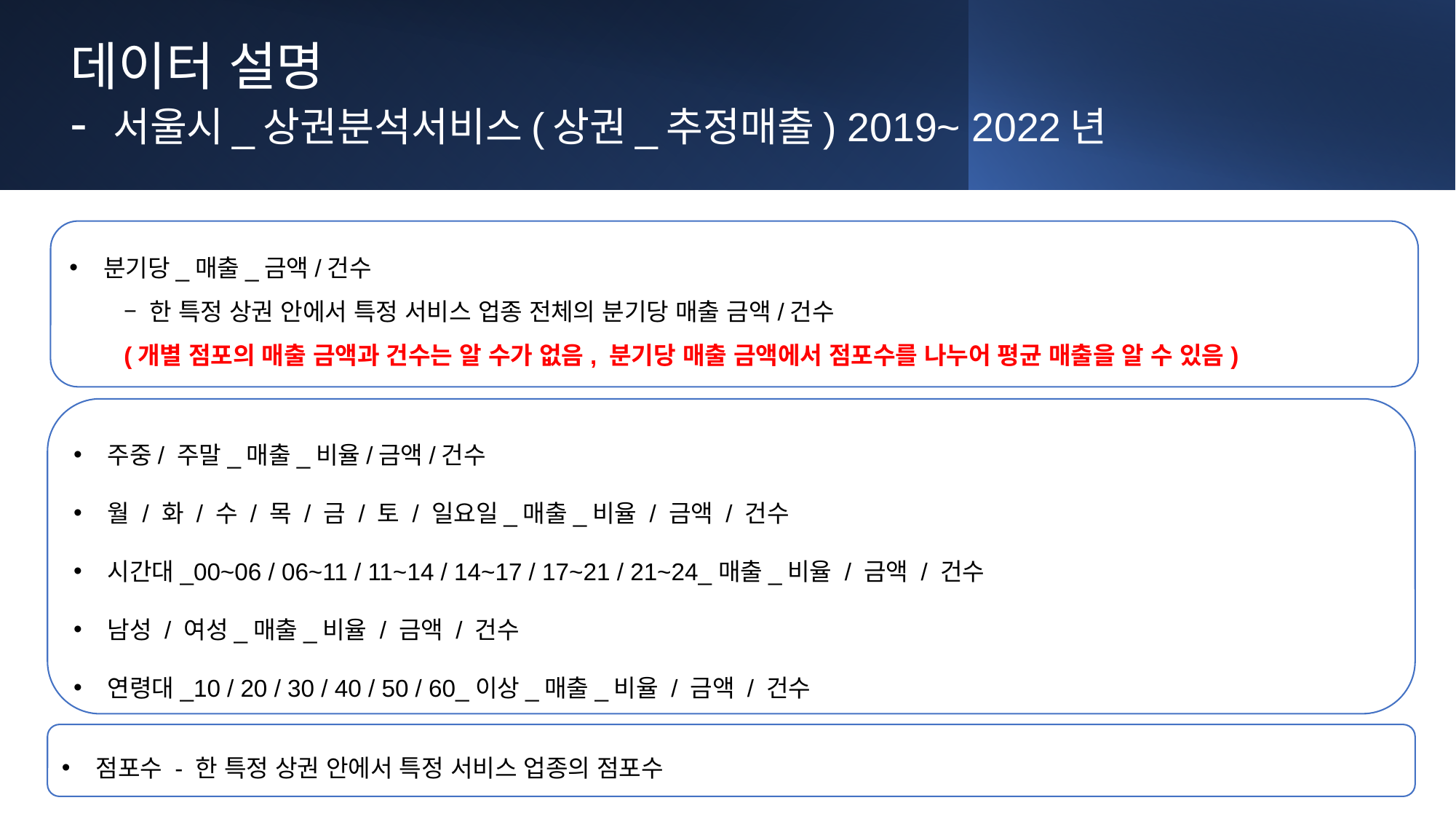

# 데이터 설명 - 서울시_상권분석서비스(상권_추정매출) 2019~ 2022년
분기당_매출_금액/건수
– 한 특정 상권 안에서 특정 서비스 업종 전체의 분기당 매출 금액/건수
(개별 점포의 매출 금액과 건수는 알 수가 없음, 분기당 매출 금액에서 점포수를 나누어 평균 매출을 알 수 있음)
주중/ 주말_매출_비율/금액/건수
월 / 화 / 수 / 목 / 금 / 토 / 일요일_매출_비율 / 금액 / 건수
시간대_00~06 / 06~11 / 11~14 / 14~17 / 17~21 / 21~24_매출_비율 / 금액 / 건수
남성 / 여성_매출_비율 / 금액 / 건수
연령대_10 / 20 / 30 / 40 / 50 / 60_이상_매출_비율 / 금액 / 건수
점포수 - 한 특정 상권 안에서 특정 서비스 업종의 점포수